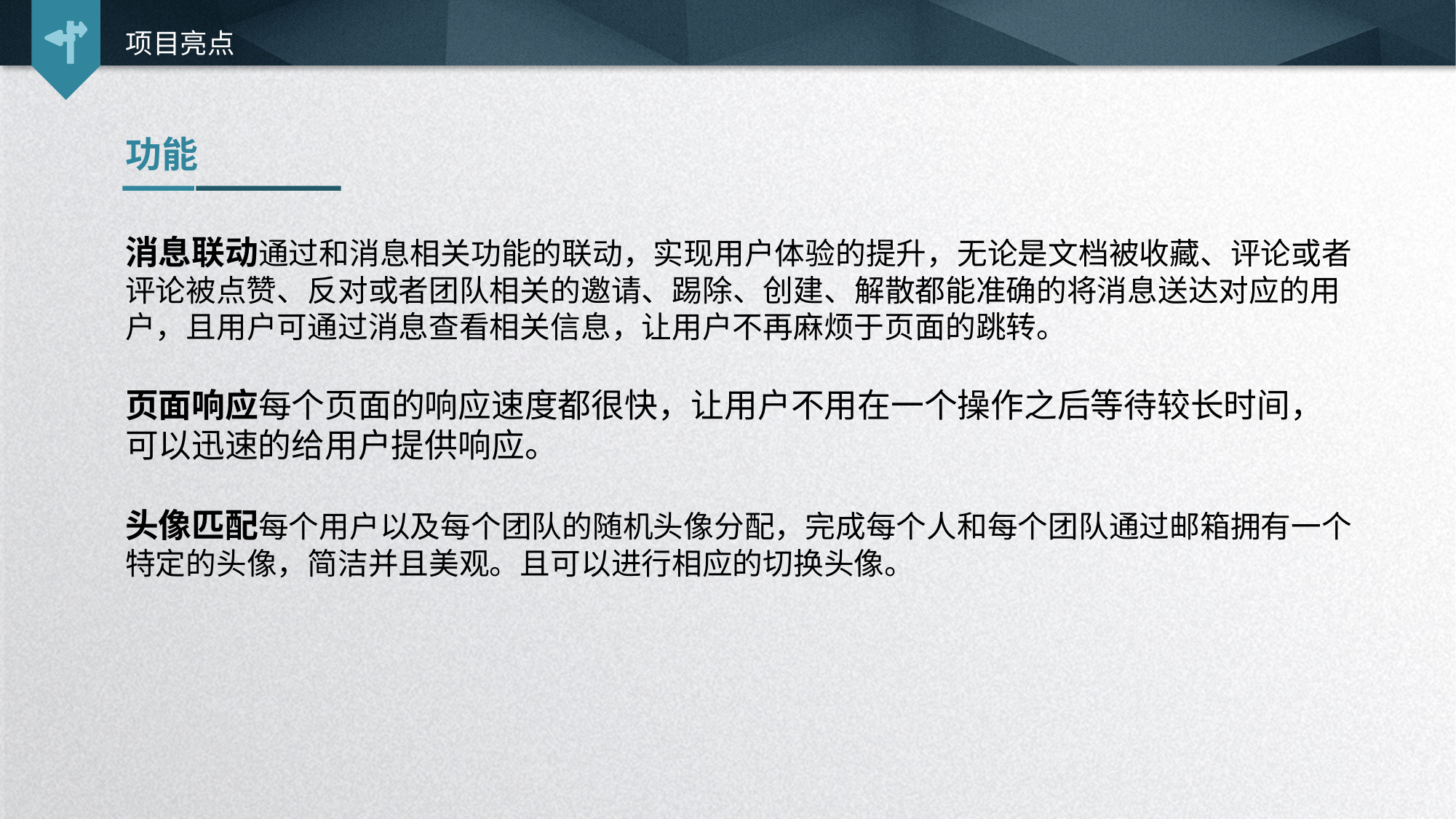

项目亮点
功能

消息联动通过和消息相关功能的联动，实现用户体验的提升，无论是文档被收藏、评论或者评论被点赞、反对或者团队相关的邀请、踢除、创建、解散都能准确的将消息送达对应的用户，且用户可通过消息查看相关信息，让用户不再麻烦于页面的跳转。

页面响应每个页面的响应速度都很快，让用户不用在一个操作之后等待较长时间，可以迅速的给用户提供响应。

头像匹配每个用户以及每个团队的随机头像分配，完成每个人和每个团队通过邮箱拥有一个特定的头像，简洁并且美观。且可以进行相应的切换头像。
延时符